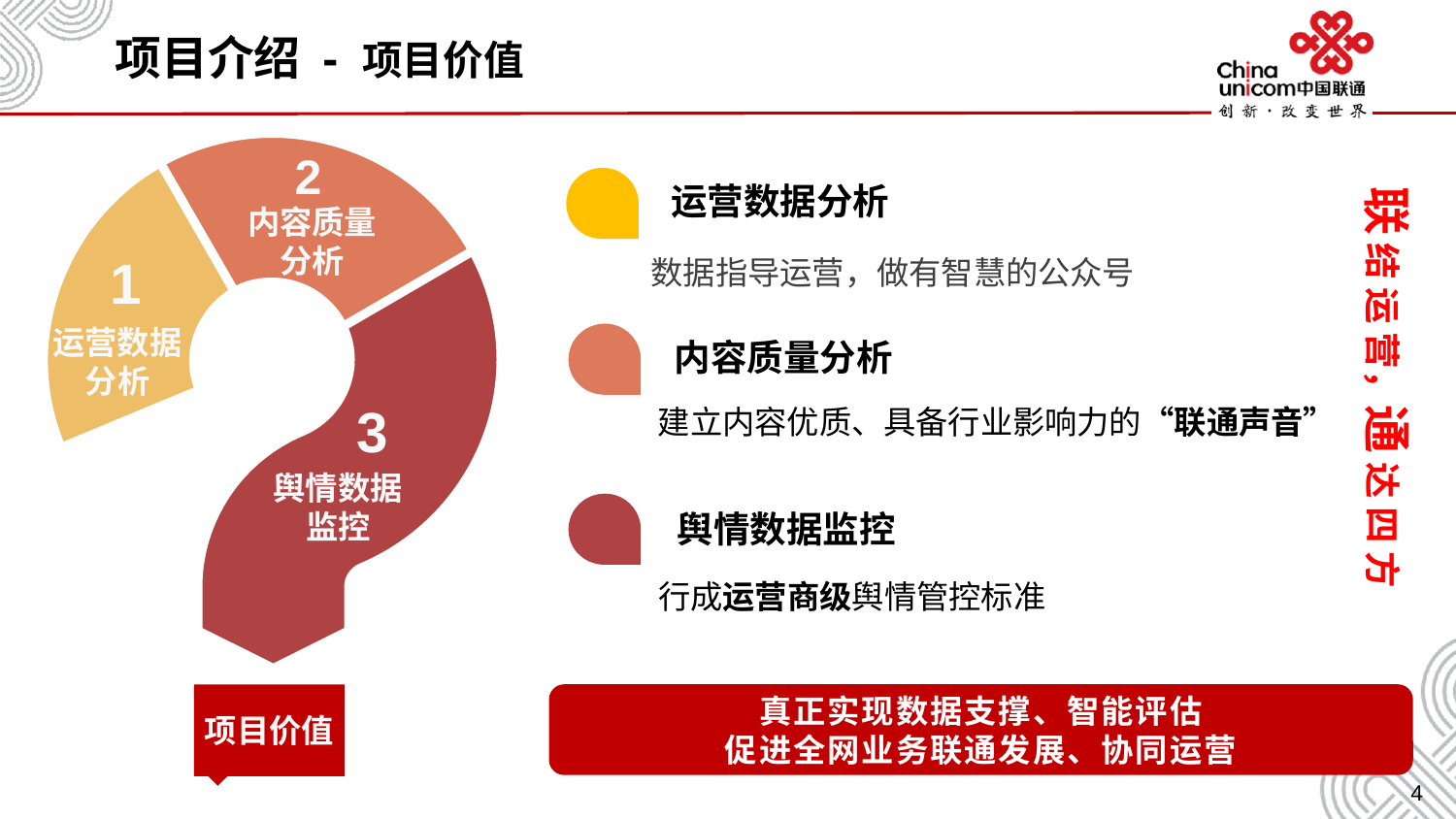

# 项目介绍 - 项目价值

2
内容质量分析
运营数据分析

联 结 运 营，通 达 四 方

数据指导运营，做有智慧的公众号
1
运营数据分析
内容质量分析

3
舆情数据监控
建立内容优质、具备行业影响力的“联通声音”
舆情数据监控

行成运营商级舆情管控标准
真正实现数据支撑、智能评估
促进全网业务联通发展、协同运营

项目价值
4